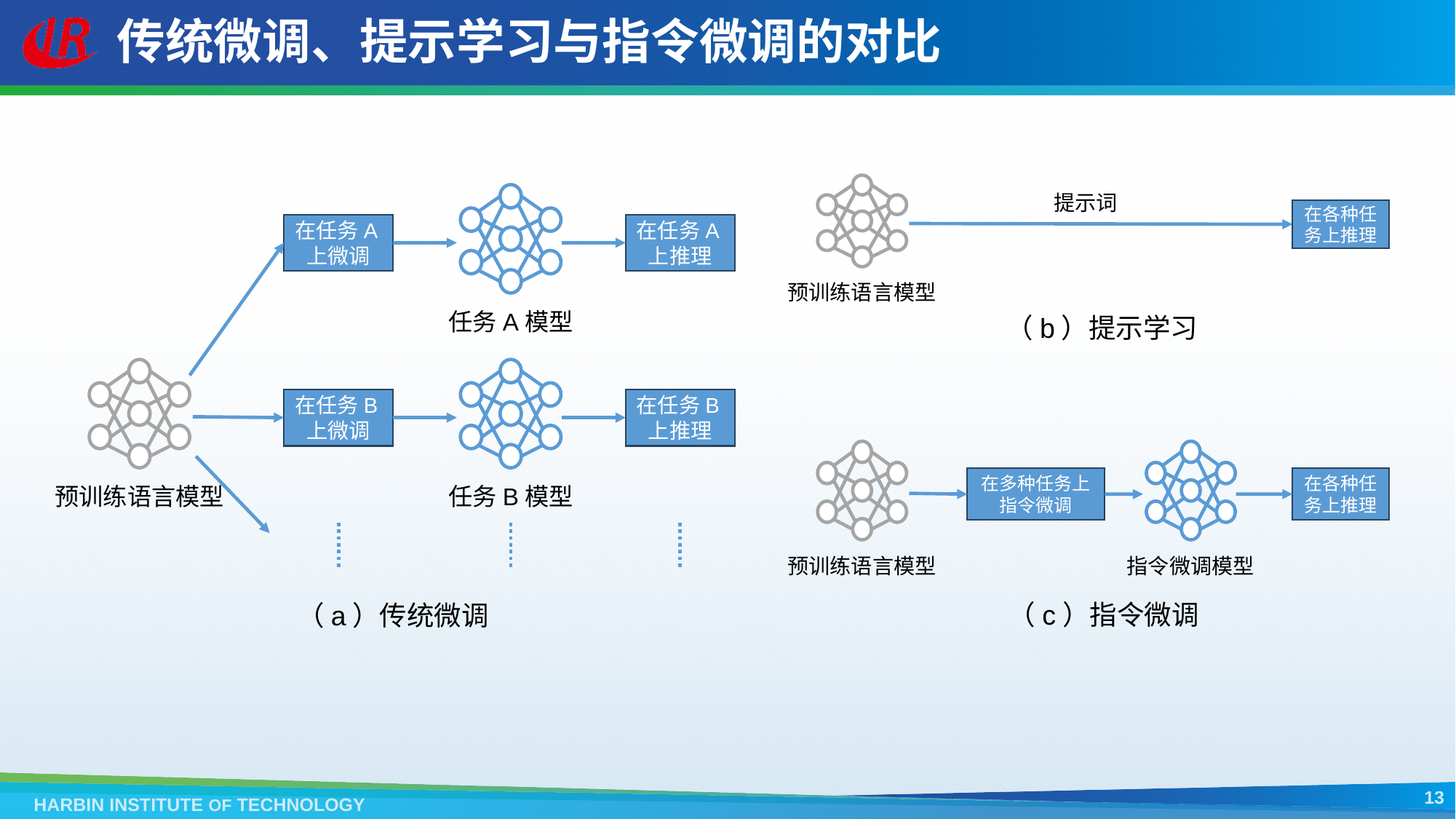

# 传统微调、提示学习与指令微调的对比

提示词
在各种任务上推理
预训练语言模型

在任务A上微调
在任务A上推理
任务A模型

在任务B上微调
在任务B上推理
任务B模型
预训练语言模型
（b）提示学习

在各种任务上推理
在多种任务上
指令微调
预训练语言模型
指令微调模型
（c）指令微调
（a）传统微调
13
HARBIN INSTITUTE OF TECHNOLOGY